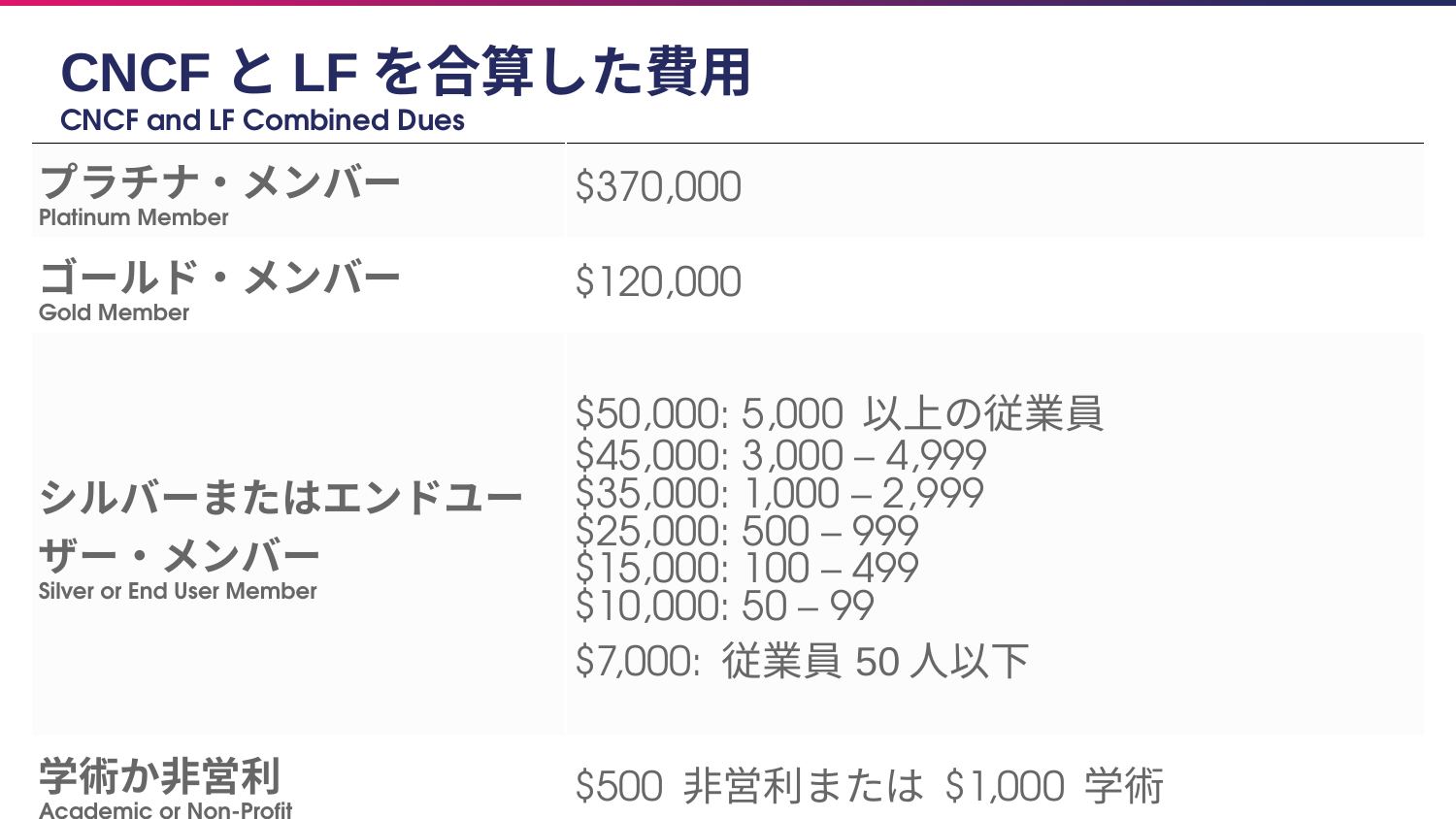

# CNCFとLFを合算した費用 CNCF and LF Combined Dues
| プラチナ・メンバー Platinum Member | $370,000 |
| --- | --- |
| ゴールド・メンバー Gold Member | $120,000 |
| シルバーまたはエンドユーザー・メンバー Silver or End User Member | $50,000: 5,000 以上の従業員 $45,000: 3,000 – 4,999 $35,000: 1,000 – 2,999 $25,000: 500 – 999 $15,000: 100 – 499 $10,000: 50 – 99 $7,000: 従業員50人以下 |
| 学術か非営利 Academic or Non-Profit | $500 非営利または $1,000 学術 |